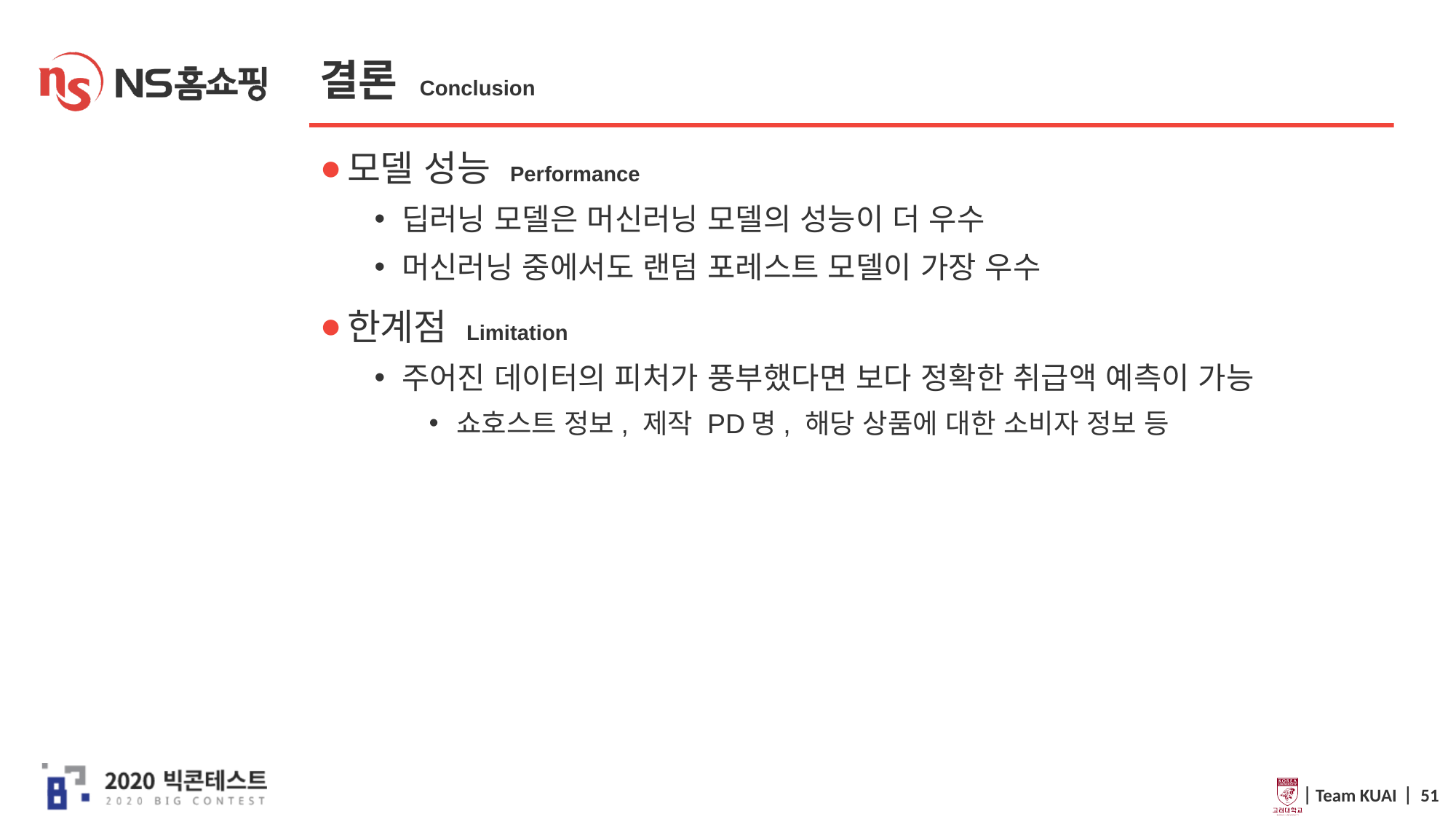

# 결론 Conclusion
모델 성능 Performance
딥러닝 모델은 머신러닝 모델의 성능이 더 우수
머신러닝 중에서도 랜덤 포레스트 모델이 가장 우수
한계점 Limitation
주어진 데이터의 피처가 풍부했다면 보다 정확한 취급액 예측이 가능
쇼호스트 정보, 제작 PD명, 해당 상품에 대한 소비자 정보 등

 ⎸Team KUAI  ⎸ 51